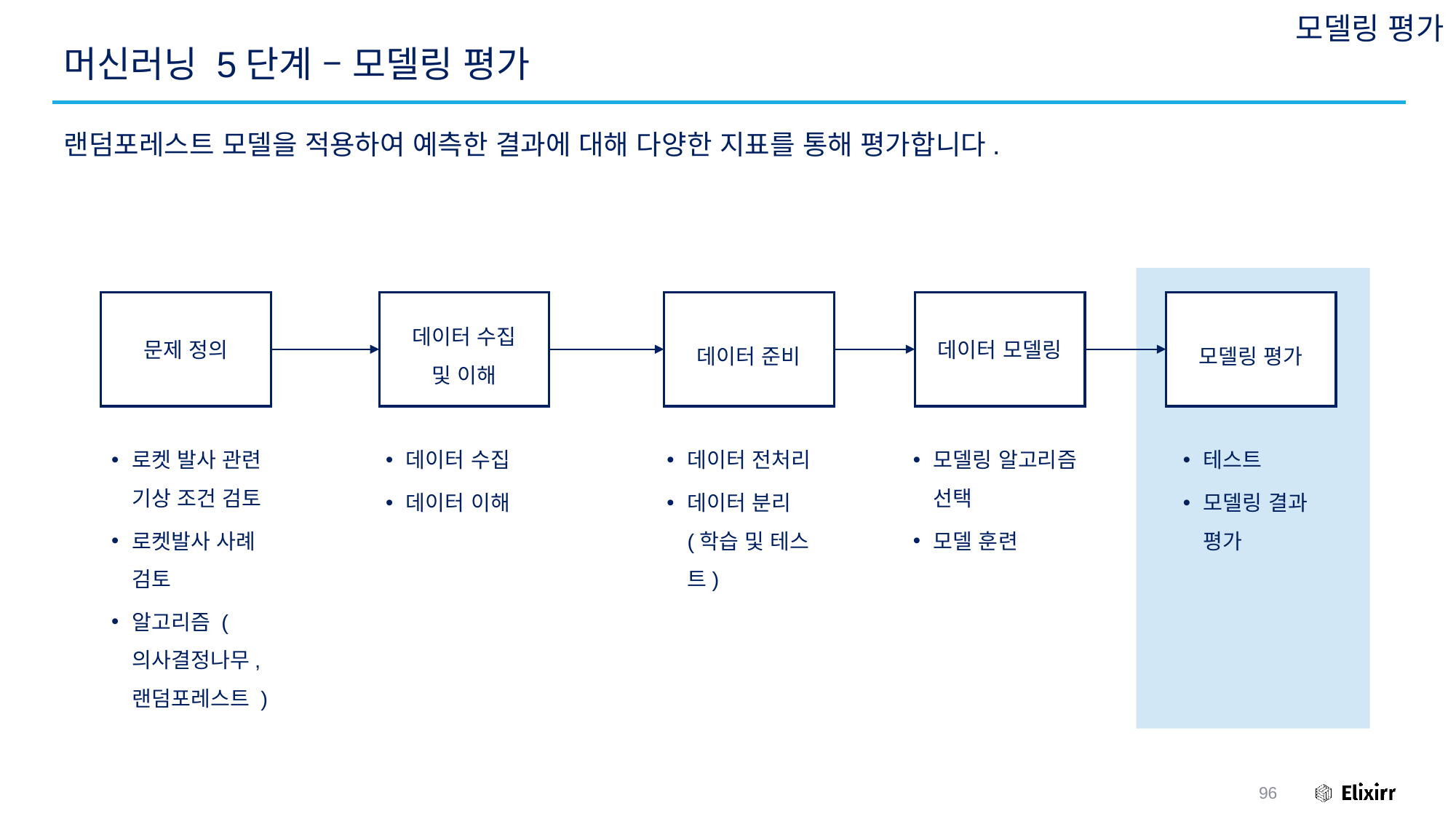

모델링 평가
# 머신러닝 5단계 – 모델링 평가
랜덤포레스트 모델을 적용하여 예측한 결과에 대해 다양한 지표를 통해 평가합니다.

문제 정의
데이터 수집
및 이해
데이터 준비
데이터 모델링
모델링 평가
로켓 발사 관련 기상 조건 검토
로켓발사 사례 검토
알고리즘 (의사결정나무,
랜덤포레스트 )
데이터 수집
데이터 이해
데이터 전처리
데이터 분리 (학습 및 테스트)
모델링 알고리즘 선택
모델 훈련
테스트
모델링 결과 평가
96